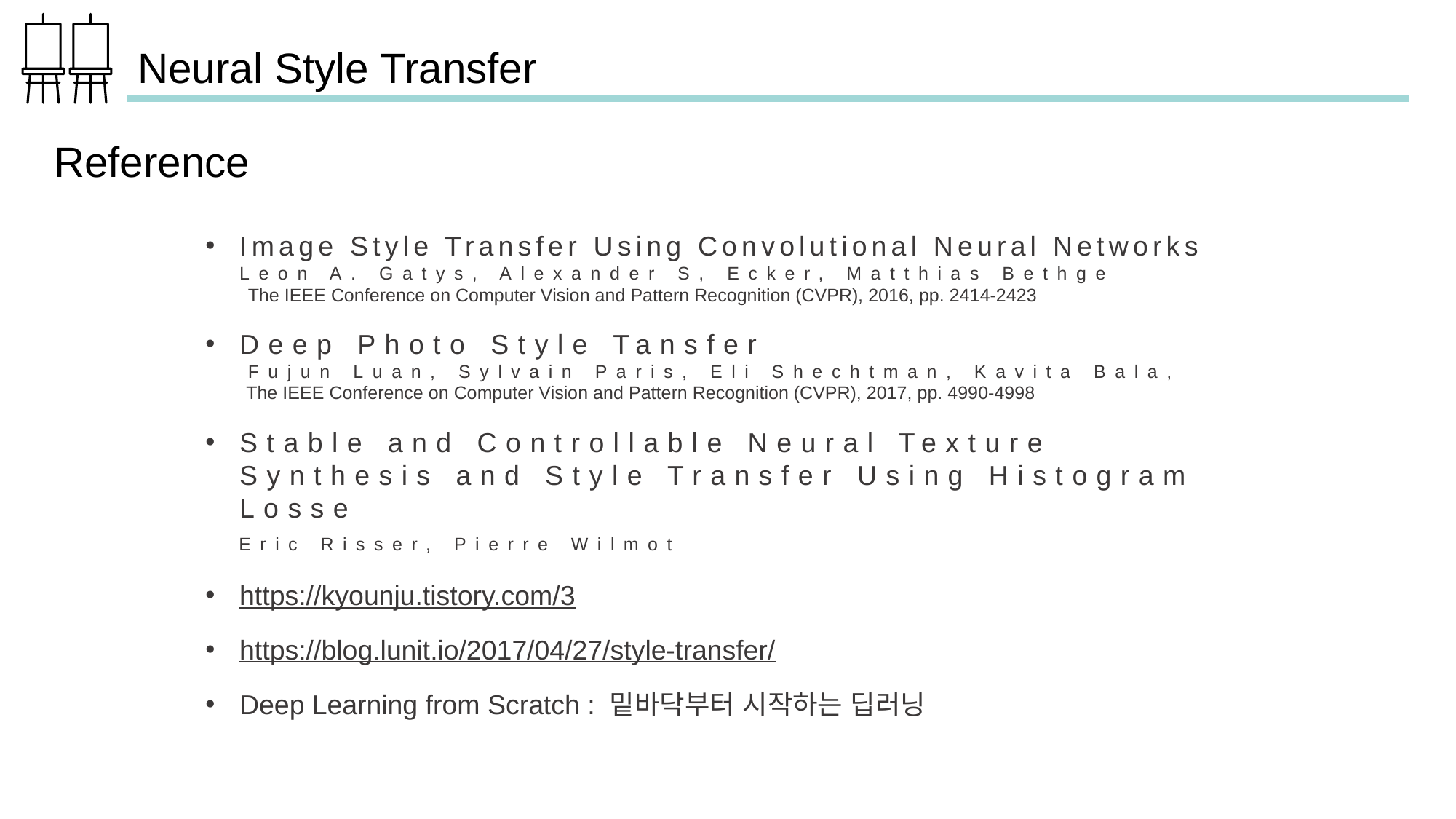

Neural Style Transfer
Reference
Image Style Transfer Using Convolutional Neural Networks Leon A. Gatys, Alexander S, Ecker, Matthias Bethge
   The IEEE Conference on Computer Vision and Pattern Recognition (CVPR), 2016, pp. 2414-2423

Deep Photo Style Tansfer
   Fujun Luan, Sylvain Paris, Eli Shechtman, Kavita Bala,
        The IEEE Conference on Computer Vision and Pattern Recognition (CVPR), 2017, pp. 4990-4998

Stable and Controllable Neural Texture Synthesis and Style Transfer Using Histogram Losse
  Eric Risser, Pierre Wilmot

https://kyounju.tistory.com/3

https://blog.lunit.io/2017/04/27/style-transfer/

Deep Learning from Scratch : 밑바닥부터 시작하는 딥러닝